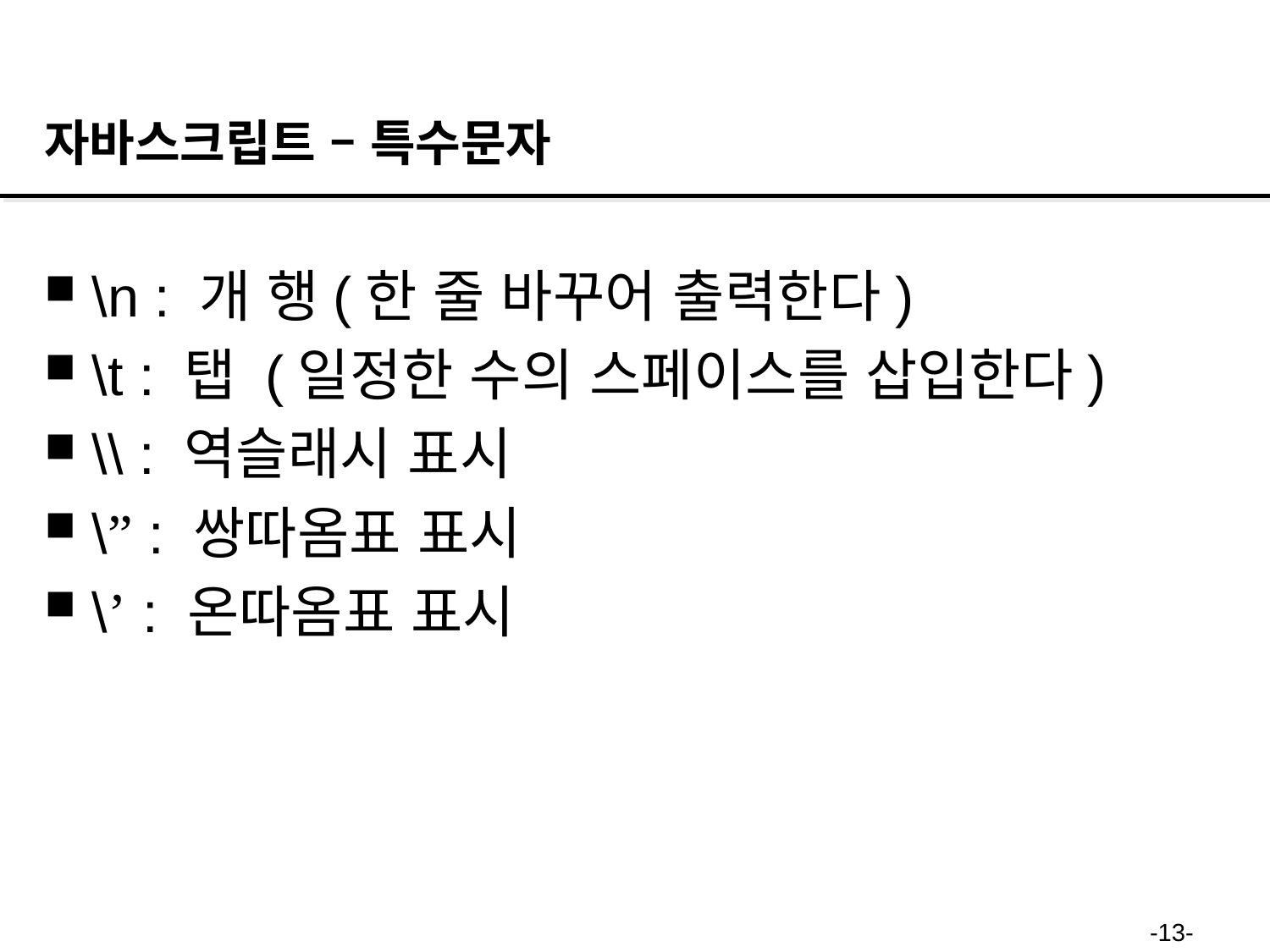

자바스크립트 – 특수문자
\n : 개 행(한 줄 바꾸어 출력한다)
\t : 탭 (일정한 수의 스페이스를 삽입한다)
\\ : 역슬래시 표시
\” : 쌍따옴표 표시
\’ : 온따옴표 표시
-13-